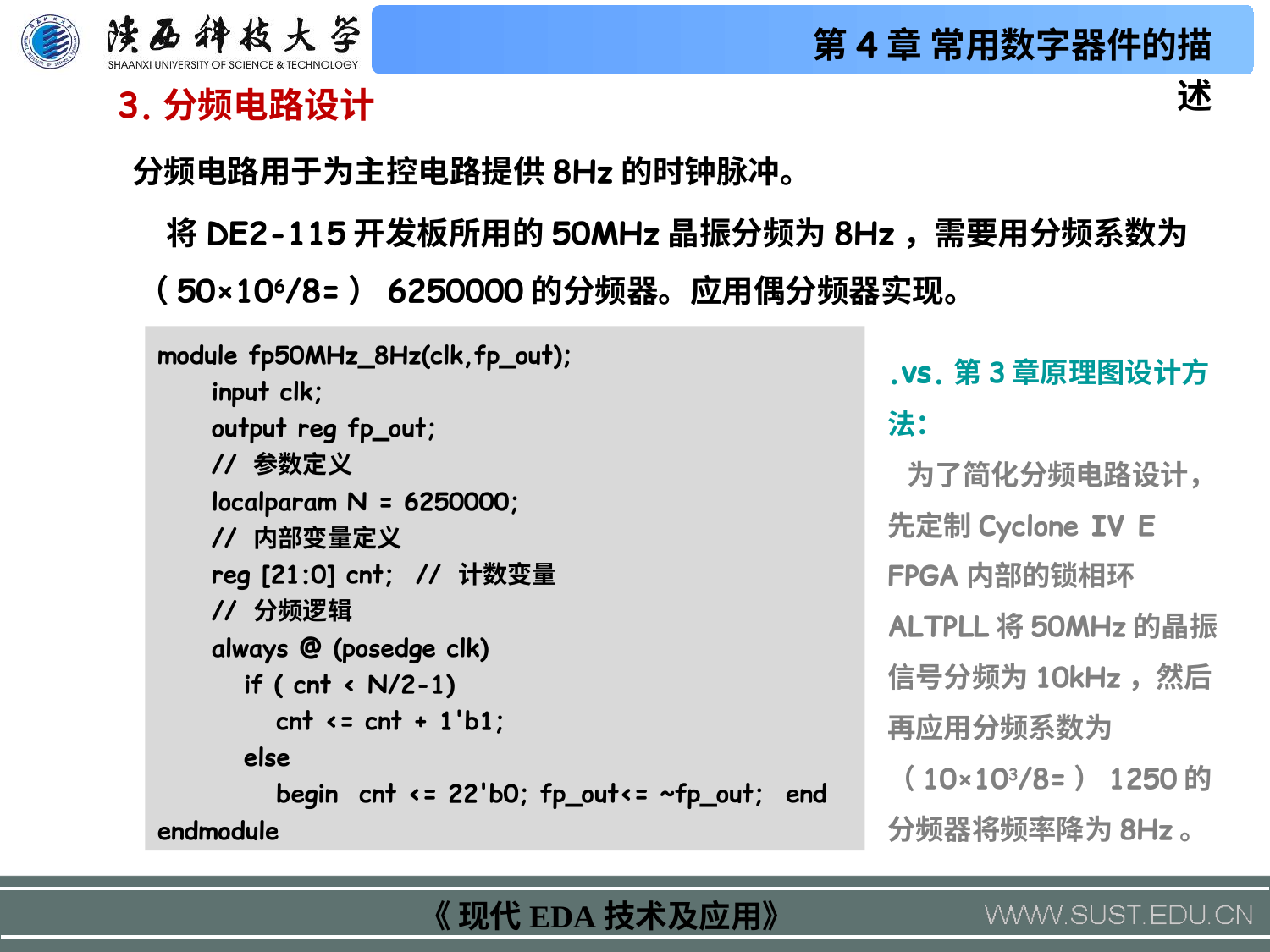

3.分频电路设计
 分频电路用于为主控电路提供8Hz的时钟脉冲。
   将DE2-115开发板所用的50MHz晶振分频为8Hz，需要用分频系数为（50×106/8=）6250000的分频器。应用偶分频器实现。
.vs.第3章原理图设计方法：
  为了简化分频电路设计，先定制Cyclone IV E FPGA内部的锁相环ALTPLL将50MHz的晶振信号分频为10kHz，然后再应用分频系数为（10×103/8=）1250的分频器将频率降为8Hz。
module fp50MHz_8Hz(clk,fp_out);
     input clk;
     output reg fp_out;
     // 参数定义
     localparam N = 6250000;
     // 内部变量定义
     reg [21:0] cnt;  // 计数变量
     // 分频逻辑
     always @ (posedge clk)
        if ( cnt < N/2-1)
           cnt <= cnt + 1'b1;
        else
           begin  cnt <= 22'b0; fp_out<= ~fp_out;  end
endmodule